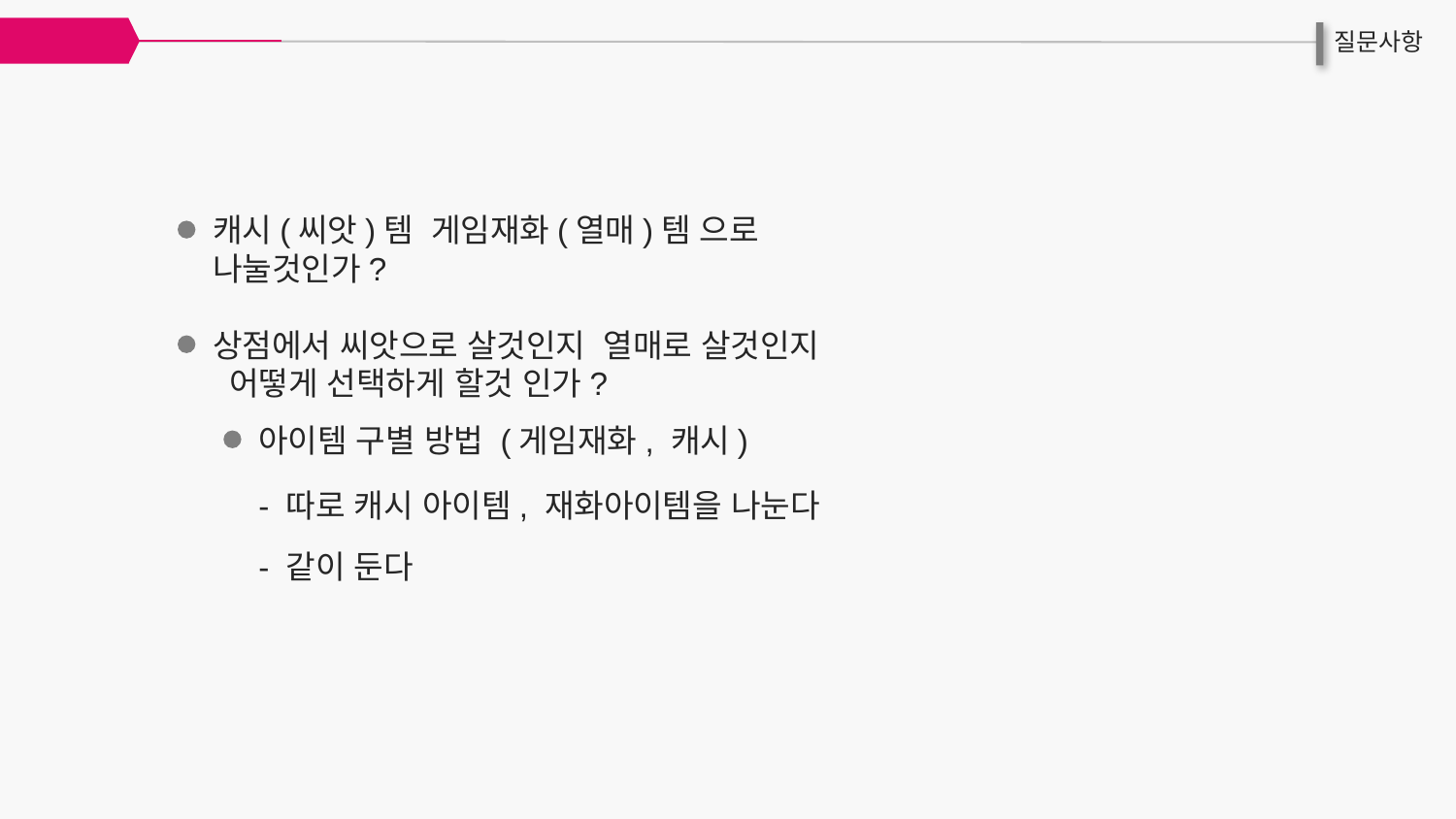

NeoPul

질문사항

캐시(씨앗)템  게임재화(열매)템 으로 나눌것인가?

상점에서 씨앗으로 살것인지  열매로 살것인지
 어떻게 선택하게 할것 인가?

아이템 구별 방법 (게임재화, 캐시)

- 따로 캐시 아이템, 재화아이템을 나눈다
- 같이 둔다